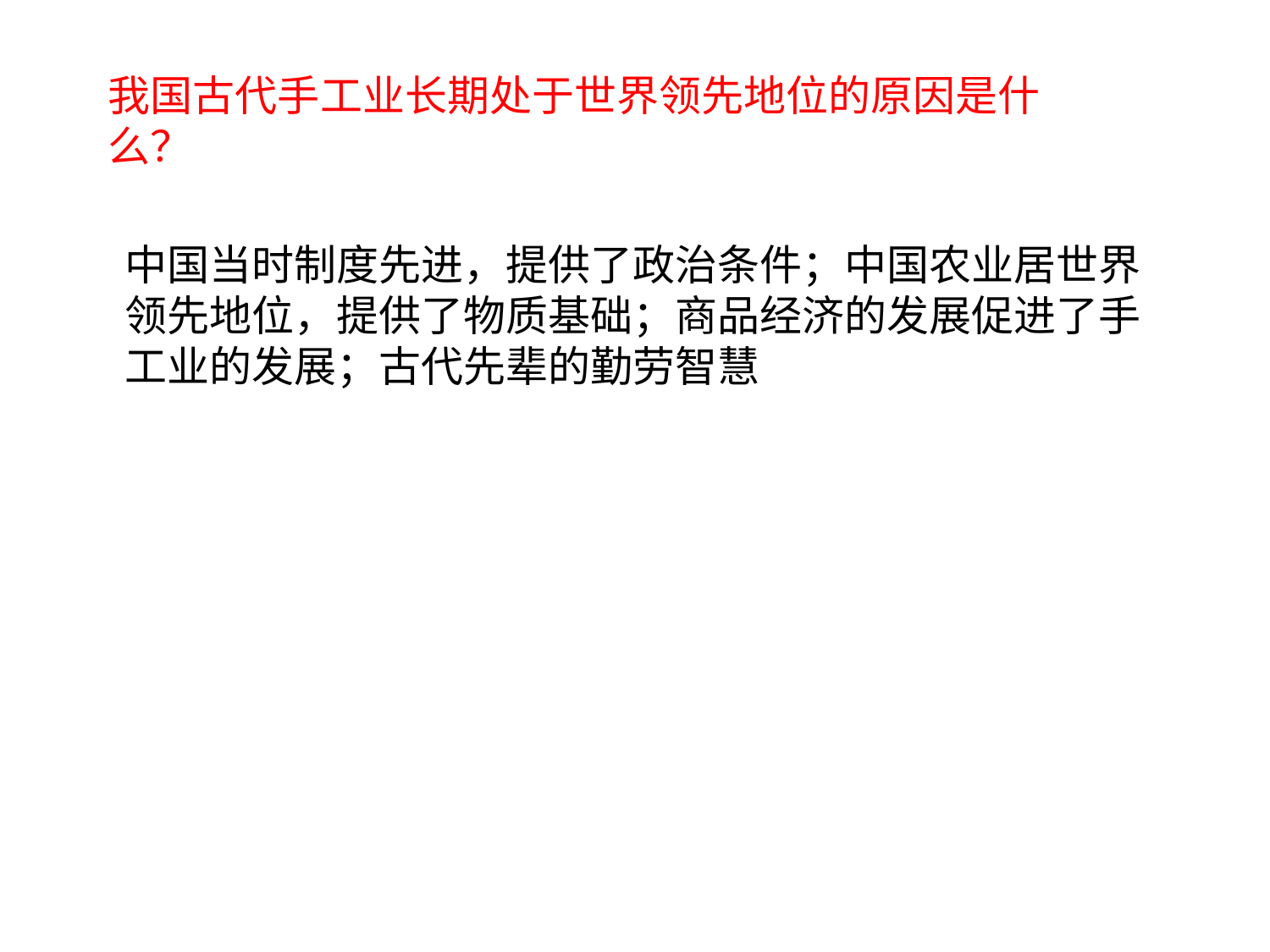

我国古代手工业长期处于世界领先地位的原因是什么？

中国当时制度先进，提供了政治条件；中国农业居世界领先地位，提供了物质基础；商品经济的发展促进了手工业的发展；古代先辈的勤劳智慧